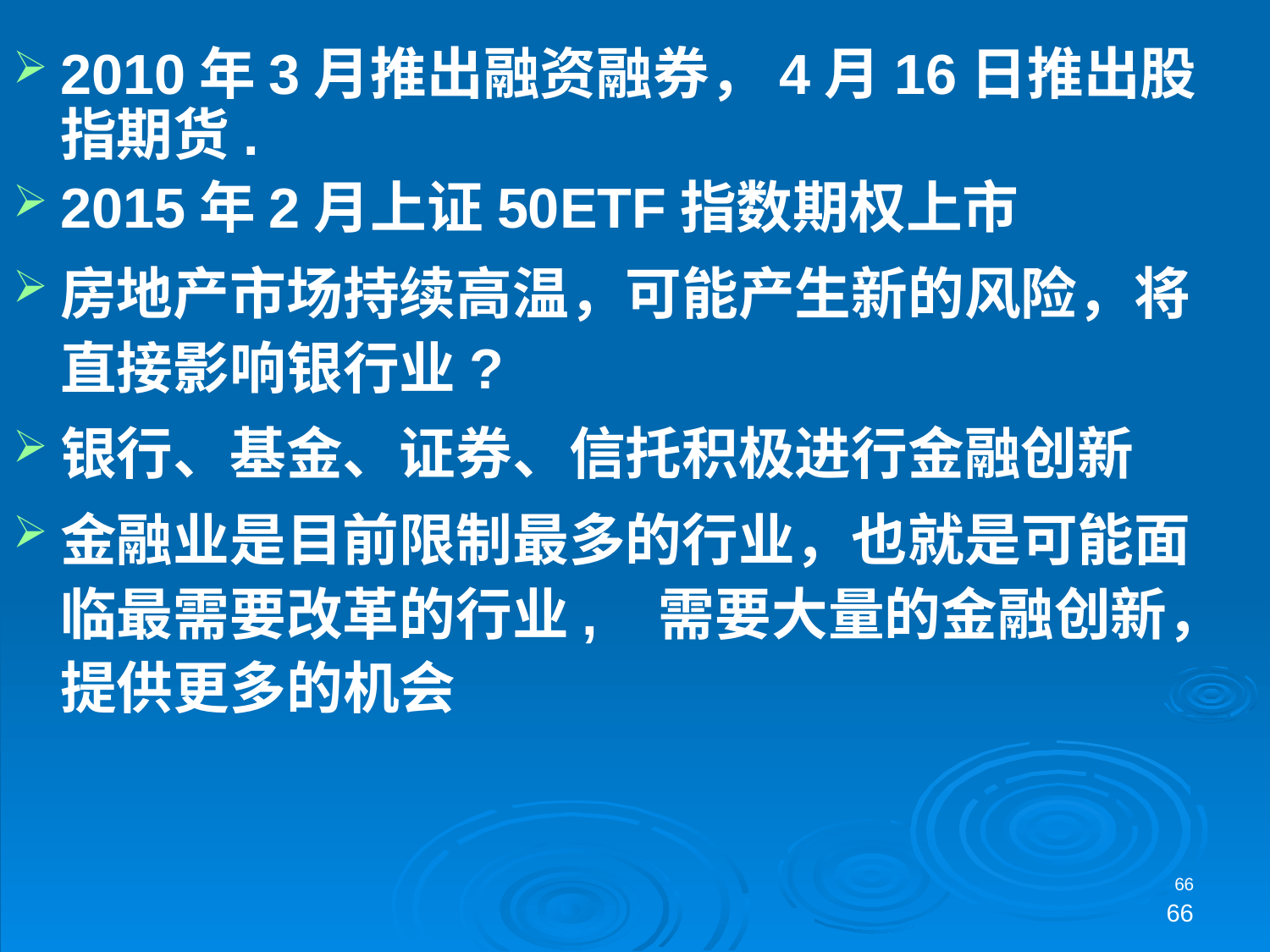

2010年3月推出融资融券，4月16日推出股指期货.
2015年2月上证50ETF指数期权上市
房地产市场持续高温，可能产生新的风险，将直接影响银行业?
银行、基金、证券、信托积极进行金融创新
金融业是目前限制最多的行业，也就是可能面临最需要改革的行业,   需要大量的金融创新，提供更多的机会

66
66